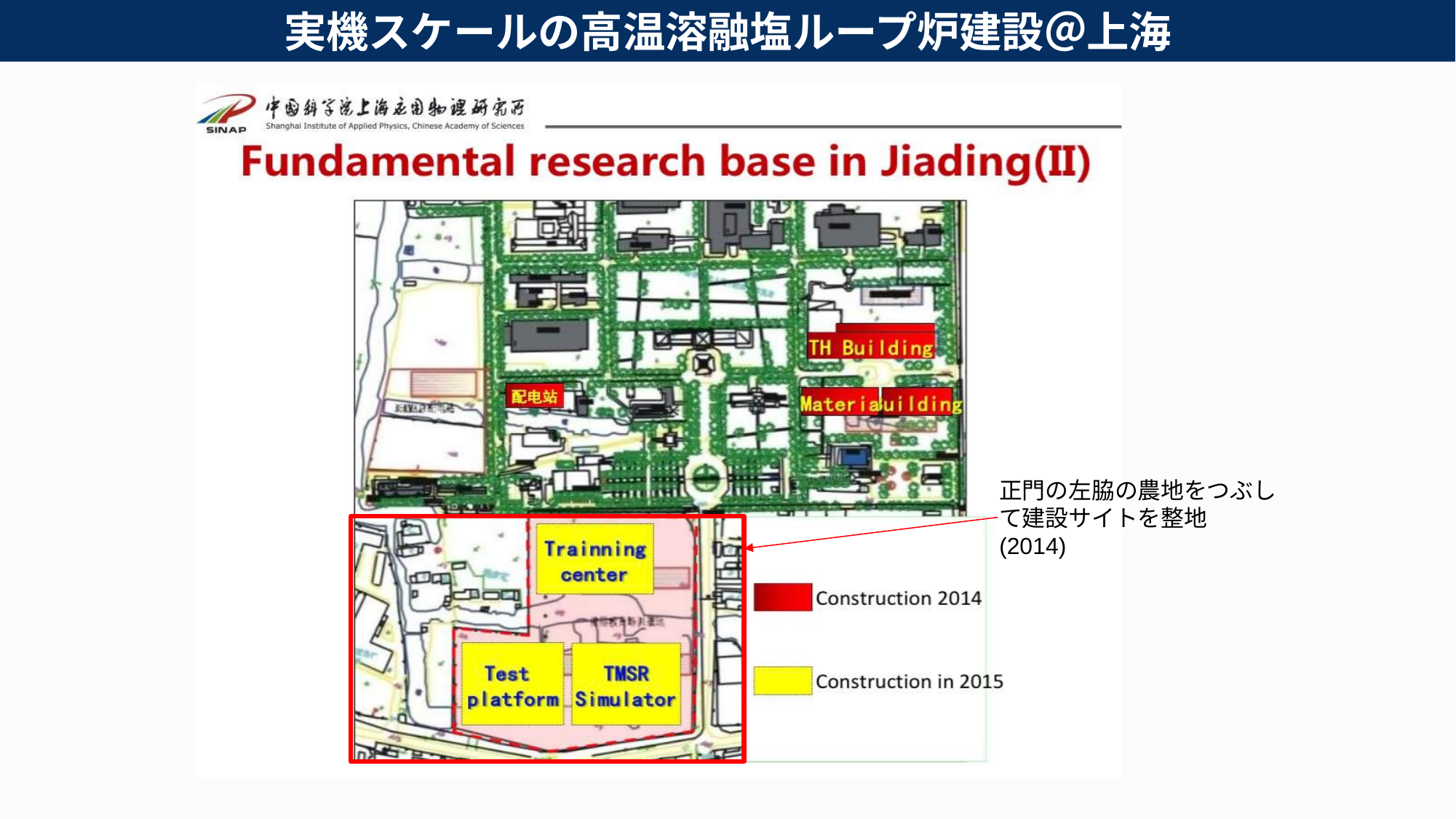

実機スケールの高温溶融塩ループ炉建設＠上海

正門の左脇の農地をつぶして建設サイトを整地
(2014)